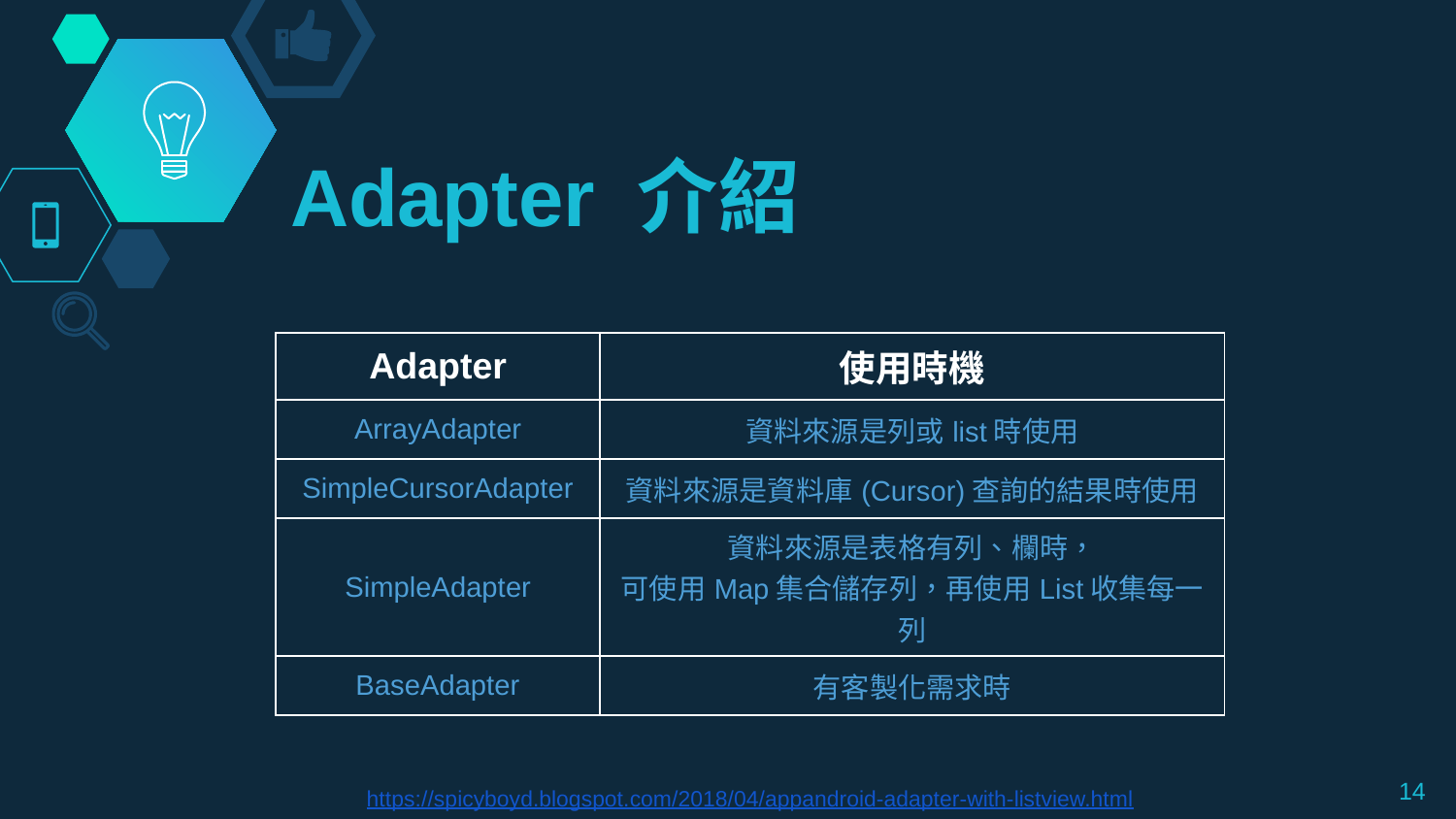

# Adapter 介紹
| Adapter | 使用時機 |
| --- | --- |
| ArrayAdapter | 資料來源是列或list時使用 |
| SimpleCursorAdapter | 資料來源是資料庫(Cursor)查詢的結果時使用 |
| SimpleAdapter | 資料來源是表格有列、欄時， 可使用Map集合儲存列，再使用List收集每一列 |
| BaseAdapter | 有客製化需求時 |
https://spicyboyd.blogspot.com/2018/04/appandroid-adapter-with-listview.html